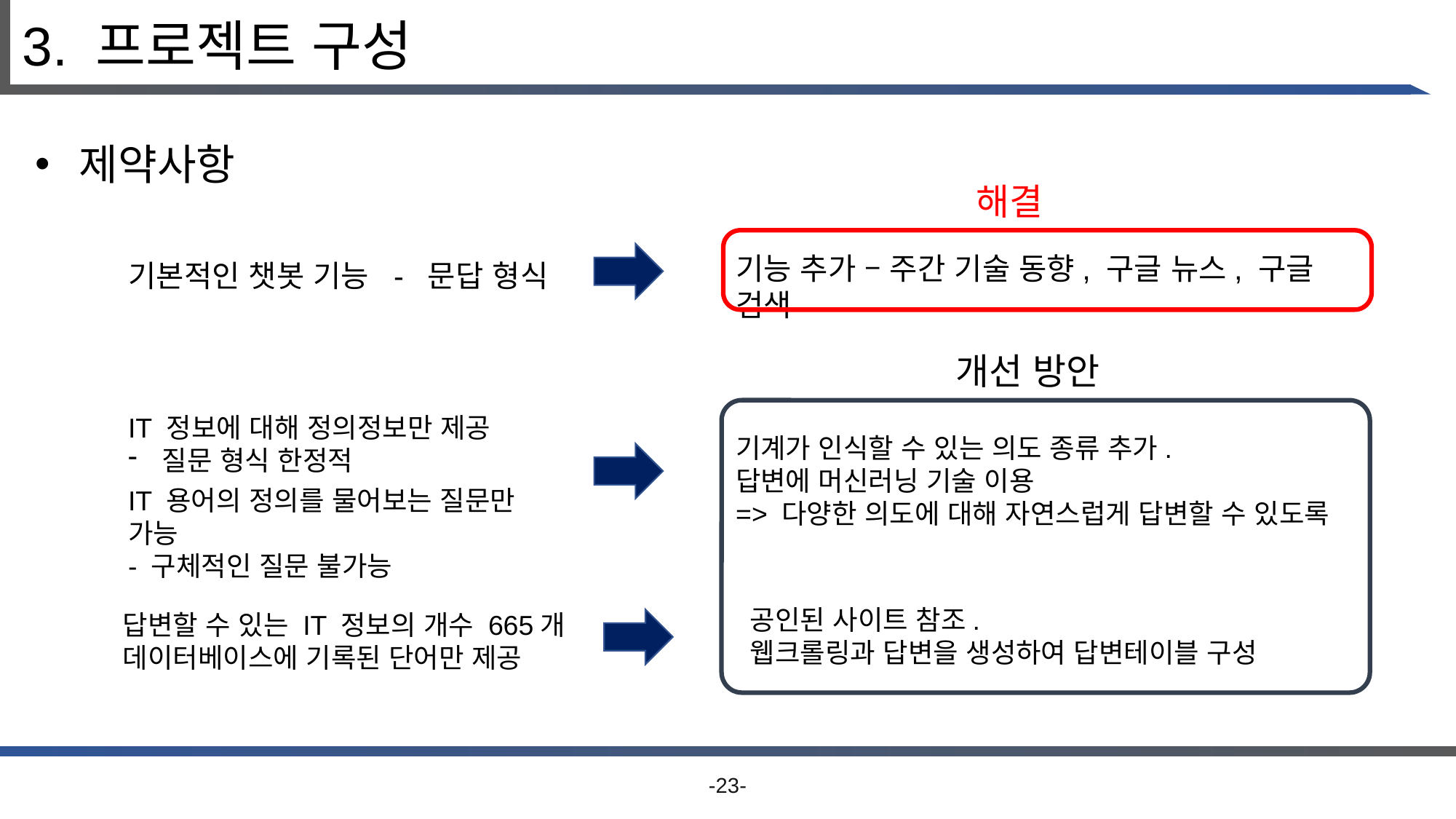

3. 프로젝트 구성
 제약사항
해결

기능 추가 – 주간 기술 동향, 구글 뉴스, 구글 검색
기본적인 챗봇 기능  -  문답 형식
개선 방안

IT 정보에 대해 정의정보만 제공
질문 형식 한정적

IT 용어의 정의를 물어보는 질문만 가능
- 구체적인 질문 불가능
기계가 인식할 수 있는 의도 종류 추가.
답변에 머신러닝 기술 이용
=> 다양한 의도에 대해 자연스럽게 답변할 수 있도록

공인된 사이트 참조.
웹크롤링과 답변을 생성하여 답변테이블 구성
답변할 수 있는 IT 정보의 개수 665개
데이터베이스에 기록된 단어만 제공

-23-